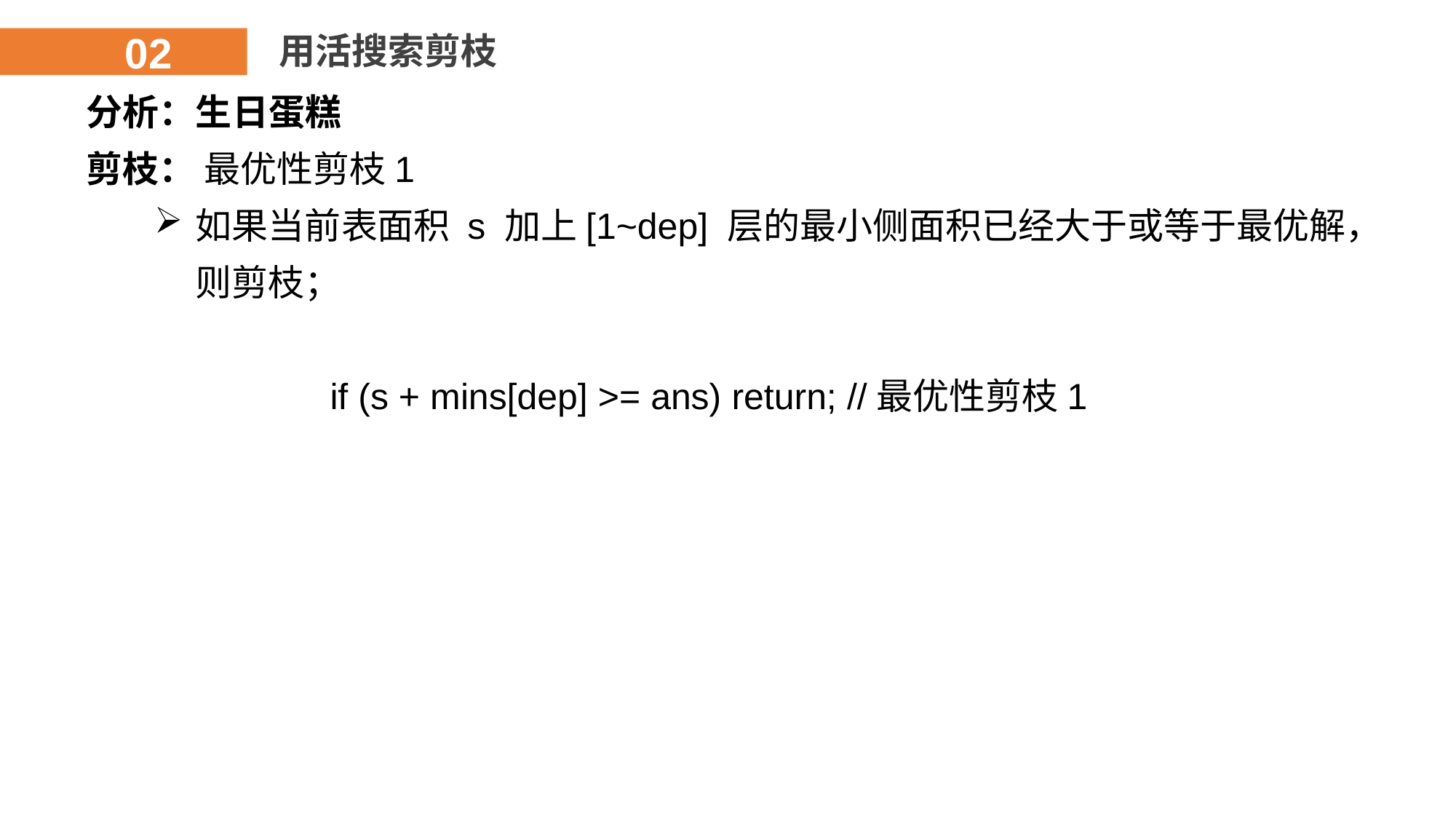

02
用活搜索剪枝

分析：生日蛋糕
剪枝： 最优性剪枝1
如果当前表面积 s 加上[1~dep] 层的最小侧面积已经大于或等于最优解，则剪枝；
if (s + mins[dep] >= ans) return; //最优性剪枝1